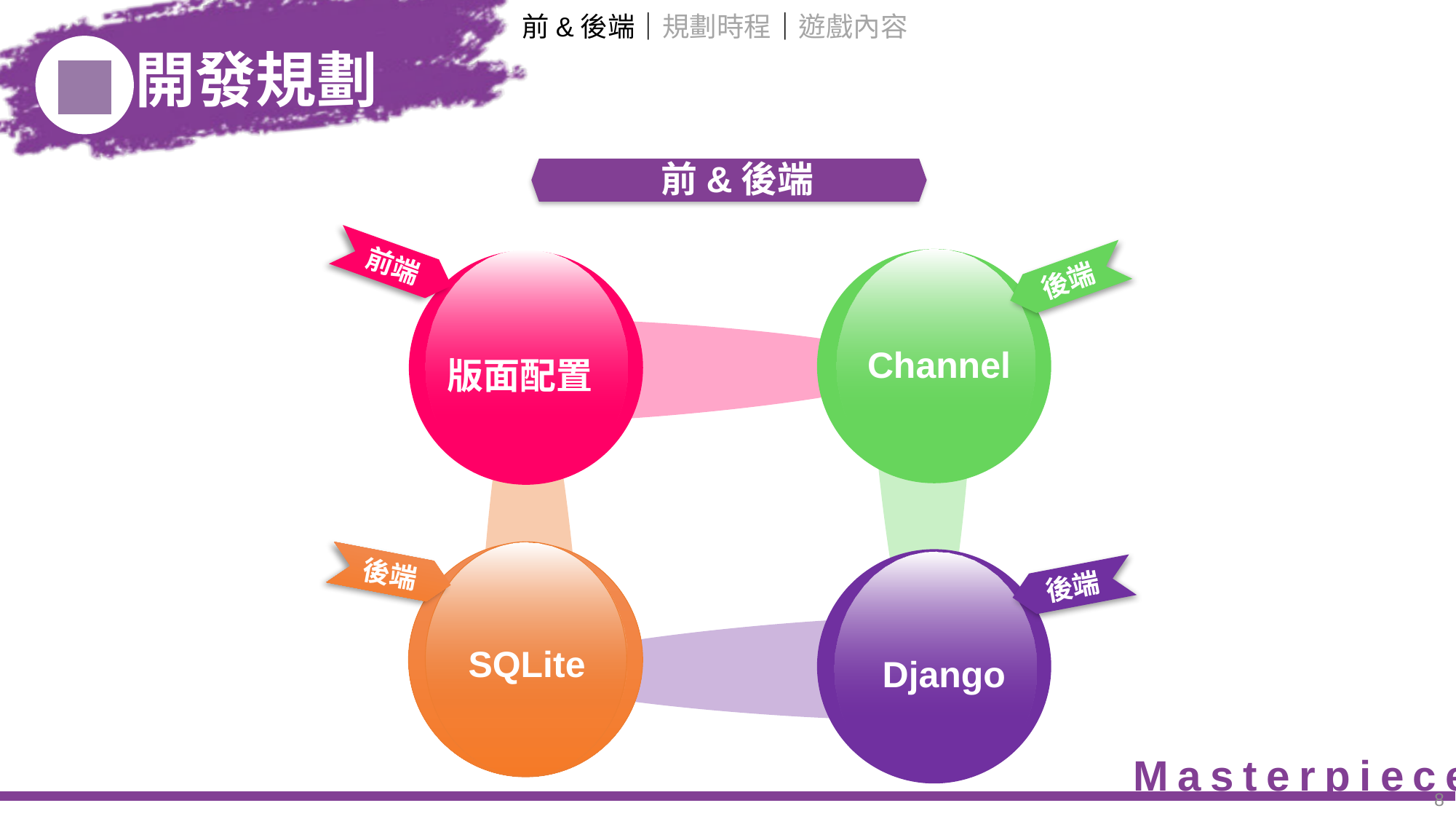

前&後端｜規劃時程｜遊戲內容
前&後端

前端

Channel

版面配置
後端

SQLite

Django
後端
後端

8